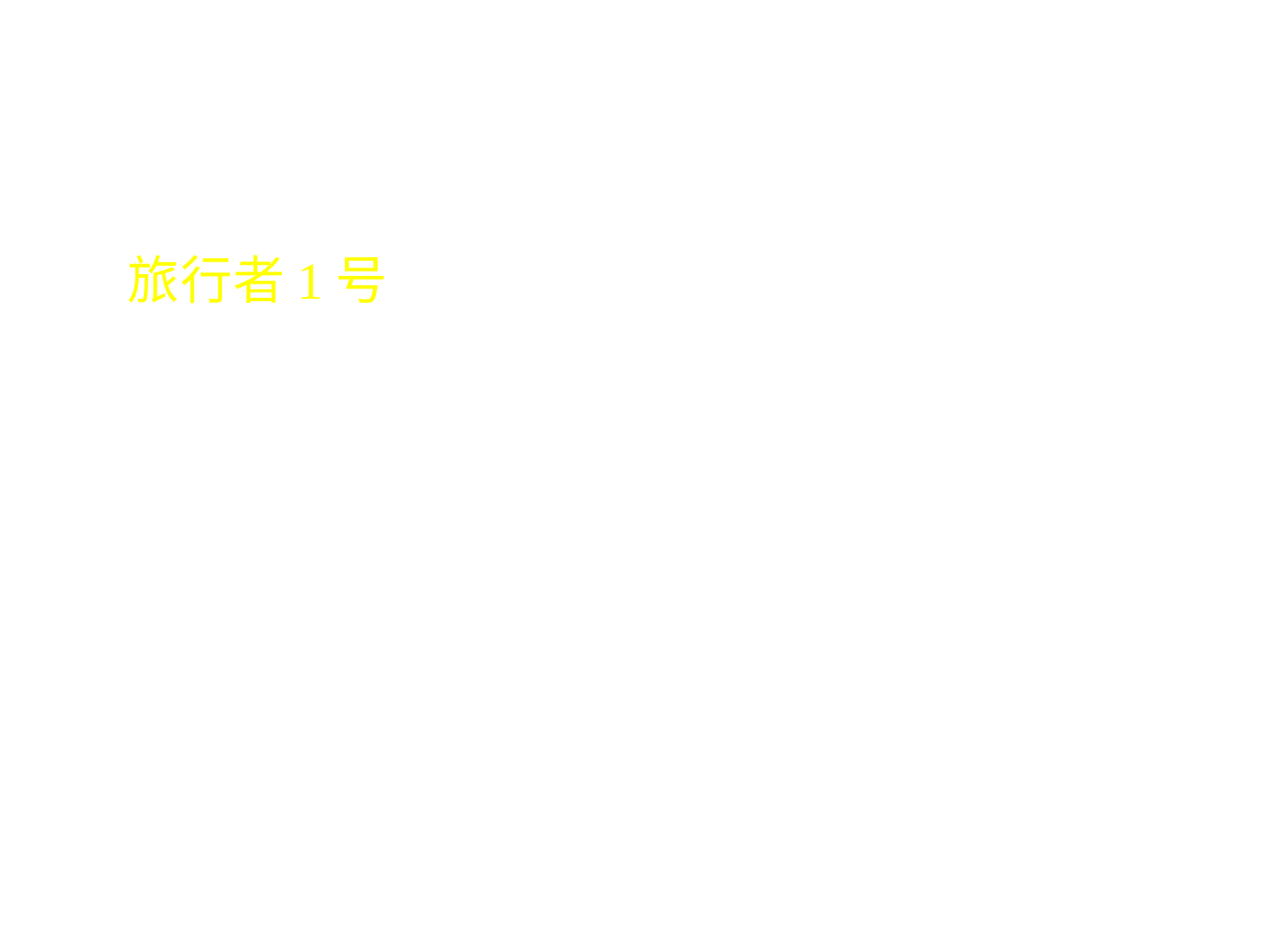

# 飞的最远的航天器 旅行者1号(Voyager 1)是一艘无人外太阳系太空探测器，重815千克，于1977年9月5日发射。它曾到访过木星及土星，是提供了其卫星高解像清晰照片的第一艘太空船。现时，它是离地球最远的人造飞行器。旅行者1号现时已经进入太阳系最外层边界，并即将飞出太阳系，目前处于太阳影响范围与星际介质之间。